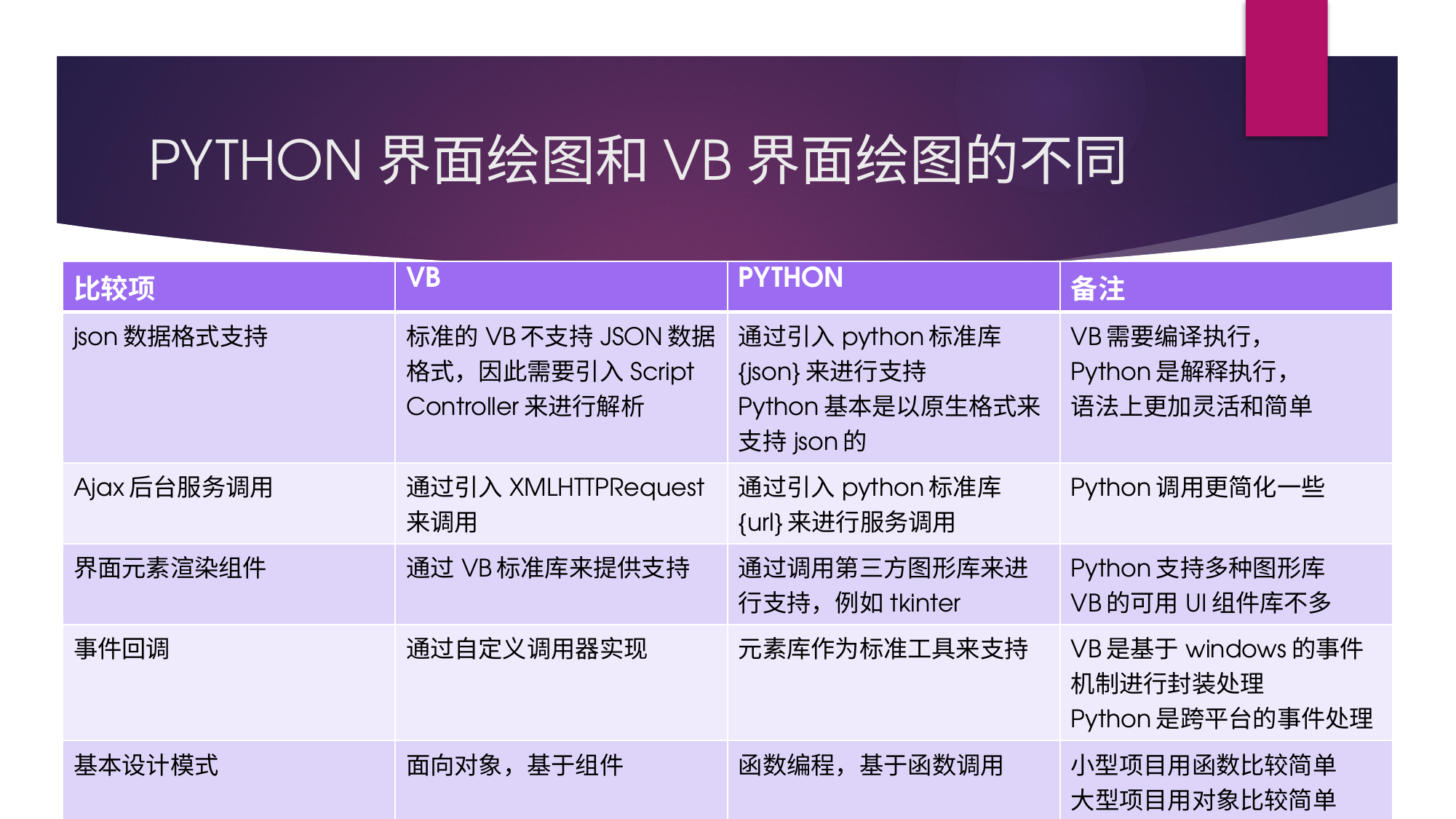

# PYTHON界面绘图和VB界面绘图的不同
| 比较项 | VB | PYTHON | 备注 |
| --- | --- | --- | --- |
| json数据格式支持 | 标准的VB不支持JSON数据格式，因此需要引入Script Controller来进行解析 | 通过引入python标准库{json}来进行支持 Python基本是以原生格式来支持json的 | VB需要编译执行， Python是解释执行， 语法上更加灵活和简单 |
| Ajax后台服务调用 | 通过引入XMLHTTPRequest来调用 | 通过引入python标准库{url}来进行服务调用 | Python调用更简化一些 |
| 界面元素渲染组件 | 通过VB标准库来提供支持 | 通过调用第三方图形库来进行支持，例如tkinter | Python支持多种图形库 VB的可用UI组件库不多 |
| 事件回调 | 通过自定义调用器实现 | 元素库作为标准工具来支持 | VB是基于windows的事件机制进行封装处理 Python是跨平台的事件处理 |
| 基本设计模式 | 面向对象，基于组件 | 函数编程，基于函数调用 | 小型项目用函数比较简单 大型项目用对象比较简单 |
| 二次封装 | 容易，可封装为ActiveX | 封装为标准函数调用 |  |